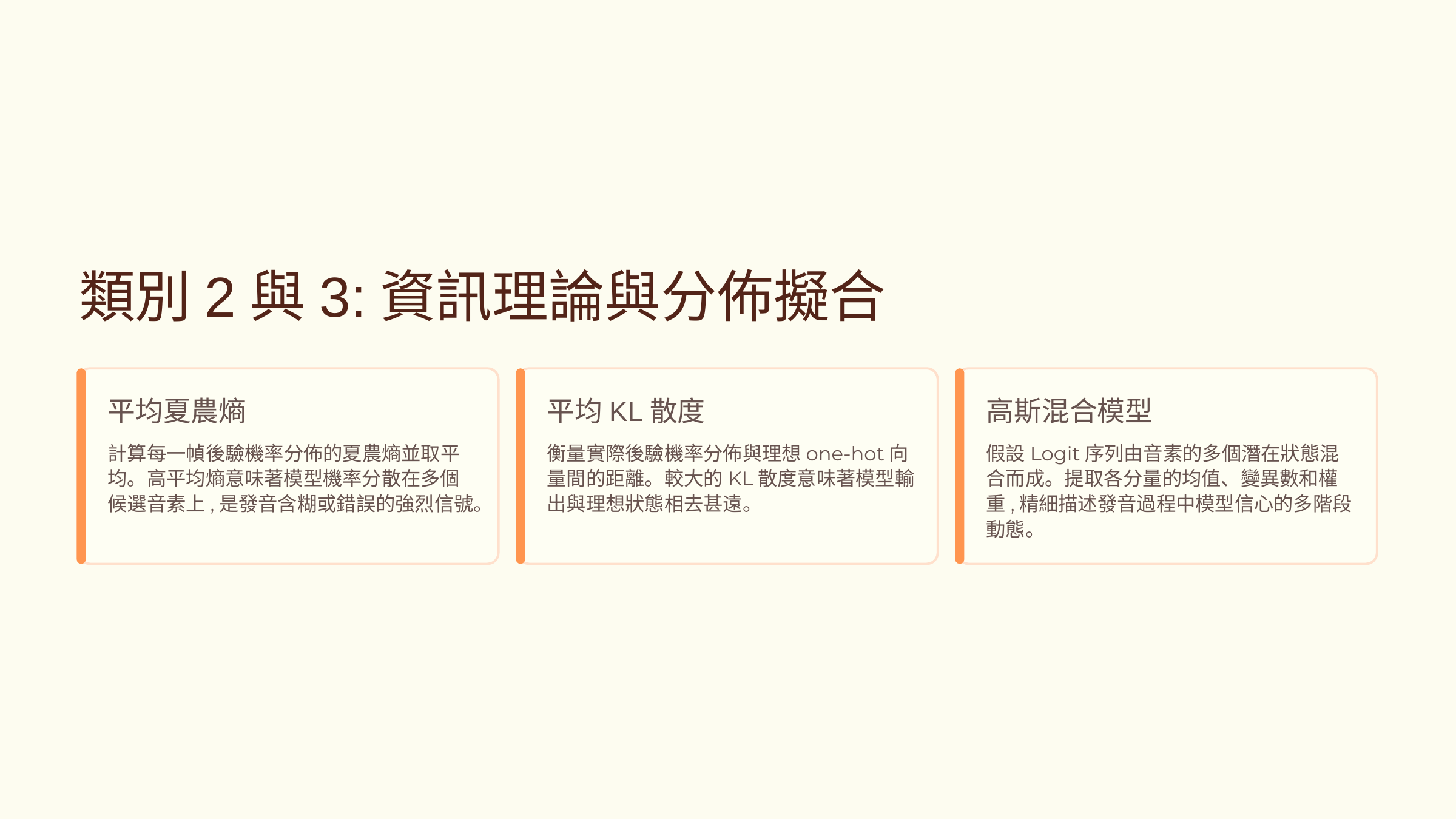

類別2與3:資訊理論與分佈擬合

平均夏農熵
平均KL散度
高斯混合模型
計算每一幀後驗機率分佈的夏農熵並取平均。高平均熵意味著模型機率分散在多個候選音素上,是發音含糊或錯誤的強烈信號。
衡量實際後驗機率分佈與理想one-hot向量間的距離。較大的KL散度意味著模型輸出與理想狀態相去甚遠。
假設Logit序列由音素的多個潛在狀態混合而成。提取各分量的均值、變異數和權重,精細描述發音過程中模型信心的多階段動態。